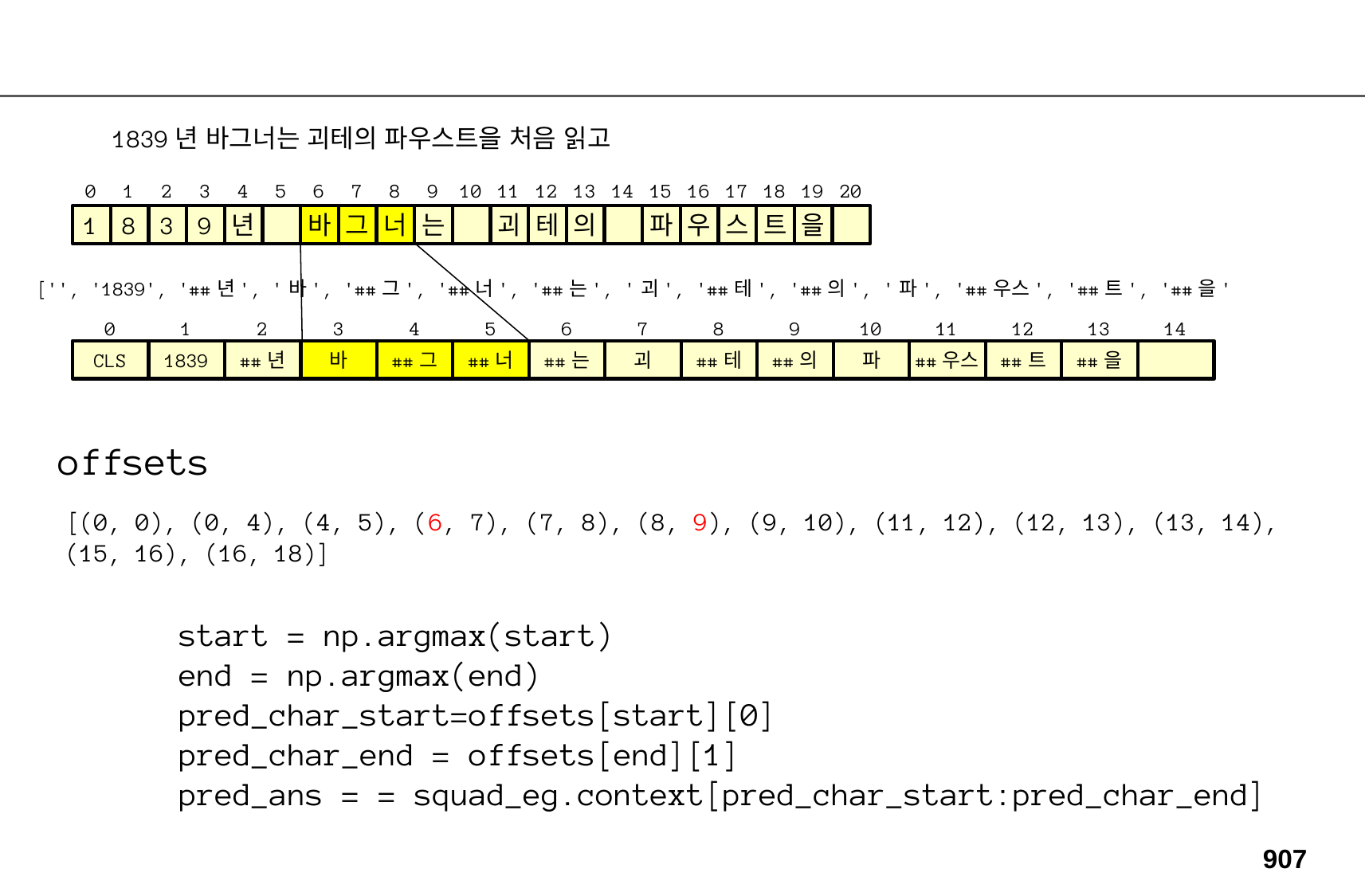

1839년 바그너는 괴테의 파우스트을 처음 읽고
0
1
2
3
4
5
6
7
8
9
10
11
12
13
14
15
16
17
18
19
20
1
8
3
9
년

바
그
너
는

괴
테
의

파
우
스
트
을

['', '1839', '##년', '바', '##그', '##너', '##는', '괴', '##테', '##의', '파', '##우스', '##트', '##을'
0
1
2
3
4
5
6
7
8
9
10
11
12
13
14
CLS
1839
##년
바
##그
##너
##는
괴
##테
##의
파
##우스
##트
##을

offsets
[(0, 0), (0, 4), (4, 5), (6, 7), (7, 8), (8, 9), (9, 10), (11, 12), (12, 13), (13, 14),
(15, 16), (16, 18)]
start = np.argmax(start)
end = np.argmax(end)
pred_char_start=offsets[start][0]
pred_char_end = offsets[end][1]
pred_ans = = squad_eg.context[pred_char_start:pred_char_end]